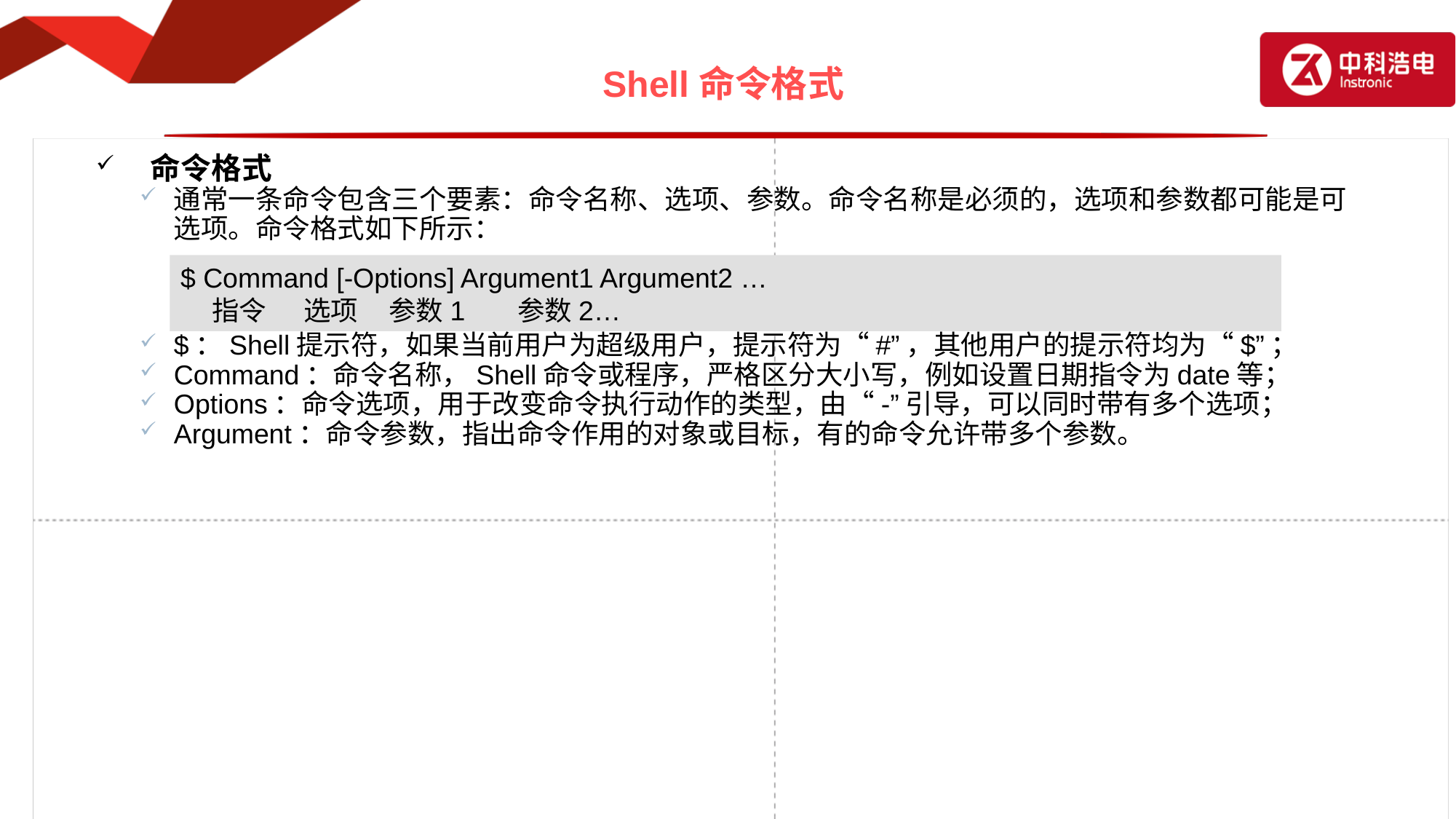

# Shell命令格式
命令格式
通常一条命令包含三个要素：命令名称、选项、参数。命令名称是必须的，选项和参数都可能是可选项。命令格式如下所示：

$：Shell提示符，如果当前用户为超级用户，提示符为“#”，其他用户的提示符均为“$”；
Command：命令名称，Shell命令或程序，严格区分大小写，例如设置日期指令为date等；
Options：命令选项，用于改变命令执行动作的类型，由“-”引导，可以同时带有多个选项；
Argument：命令参数，指出命令作用的对象或目标，有的命令允许带多个参数。
$ Command [-Options] Argument1 Argument2 …
    指令      选项     参数1      参数2…